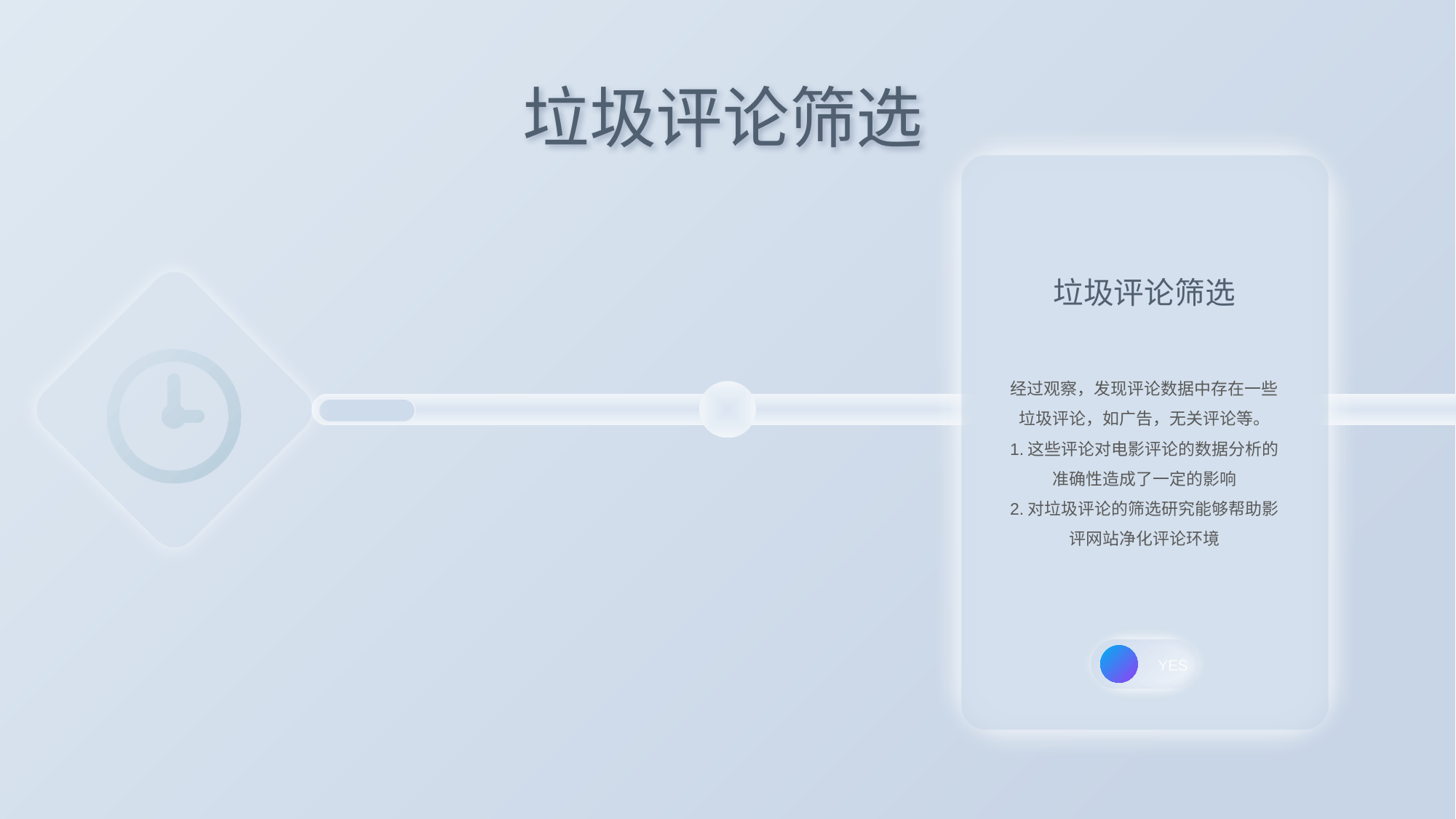

垃圾评论筛选

垃圾评论筛选

经过观察，发现评论数据中存在一些垃圾评论，如广告，无关评论等。
1.这些评论对电影评论的数据分析的准确性造成了一定的影响
2.对垃圾评论的筛选研究能够帮助影评网站净化评论环境

YES